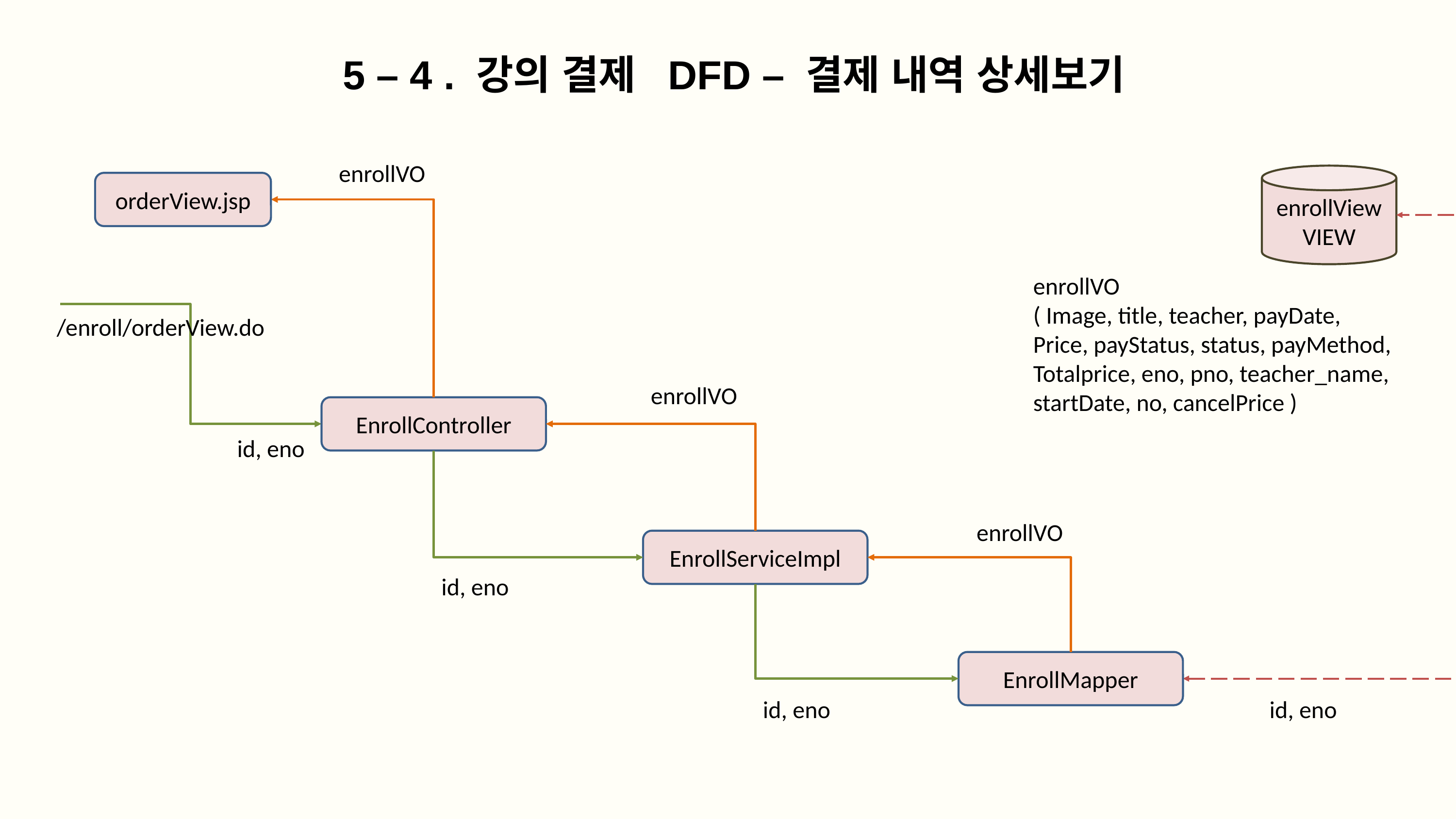

5 – 4 . 강의 결제  DFD – 결제 내역 상세보기
enrollVO
enrollView
VIEW
orderView.jsp
enrollVO
( Image, title, teacher, payDate,
Price, payStatus, status, payMethod,
Totalprice, eno, pno, teacher_name,
startDate, no, cancelPrice )
/enroll/orderView.do
enrollVO
EnrollController
id, eno
enrollVO
EnrollServiceImpl
id, eno
EnrollMapper
id, eno
id, eno